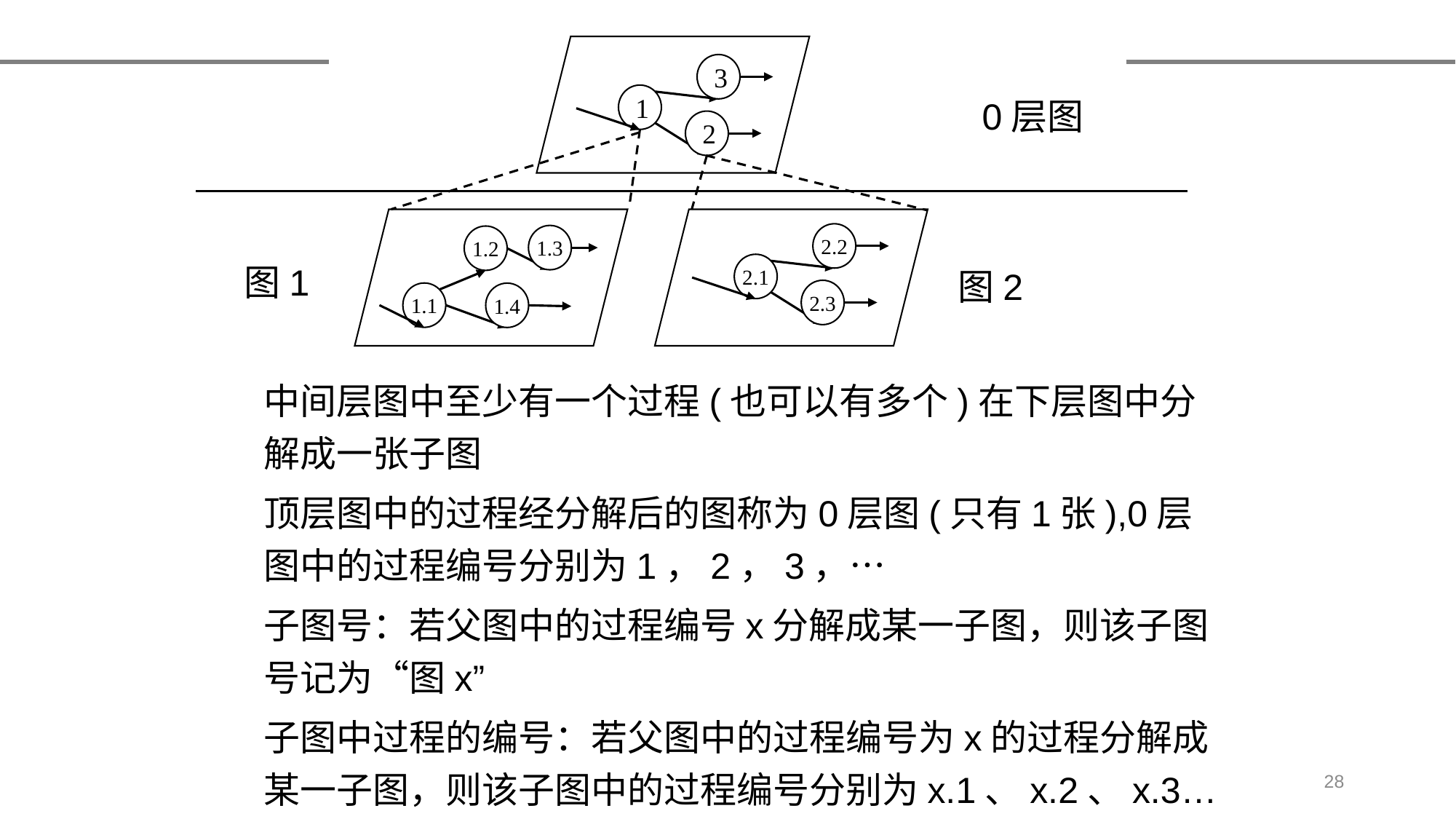

3
0层图
1
2

2.2
1.3
1.2
图1
图2
2.1
2.3
1.1
1.4
中间层图中至少有一个过程(也可以有多个)在下层图中分解成一张子图
顶层图中的过程经分解后的图称为0层图(只有1张),0层图中的过程编号分别为1，2，3，…
子图号：若父图中的过程编号x分解成某一子图，则该子图号记为“图x”
子图中过程的编号：若父图中的过程编号为x的过程分解成某一子图，则该子图中的过程编号分别为x.1、x.2、x.3…

28